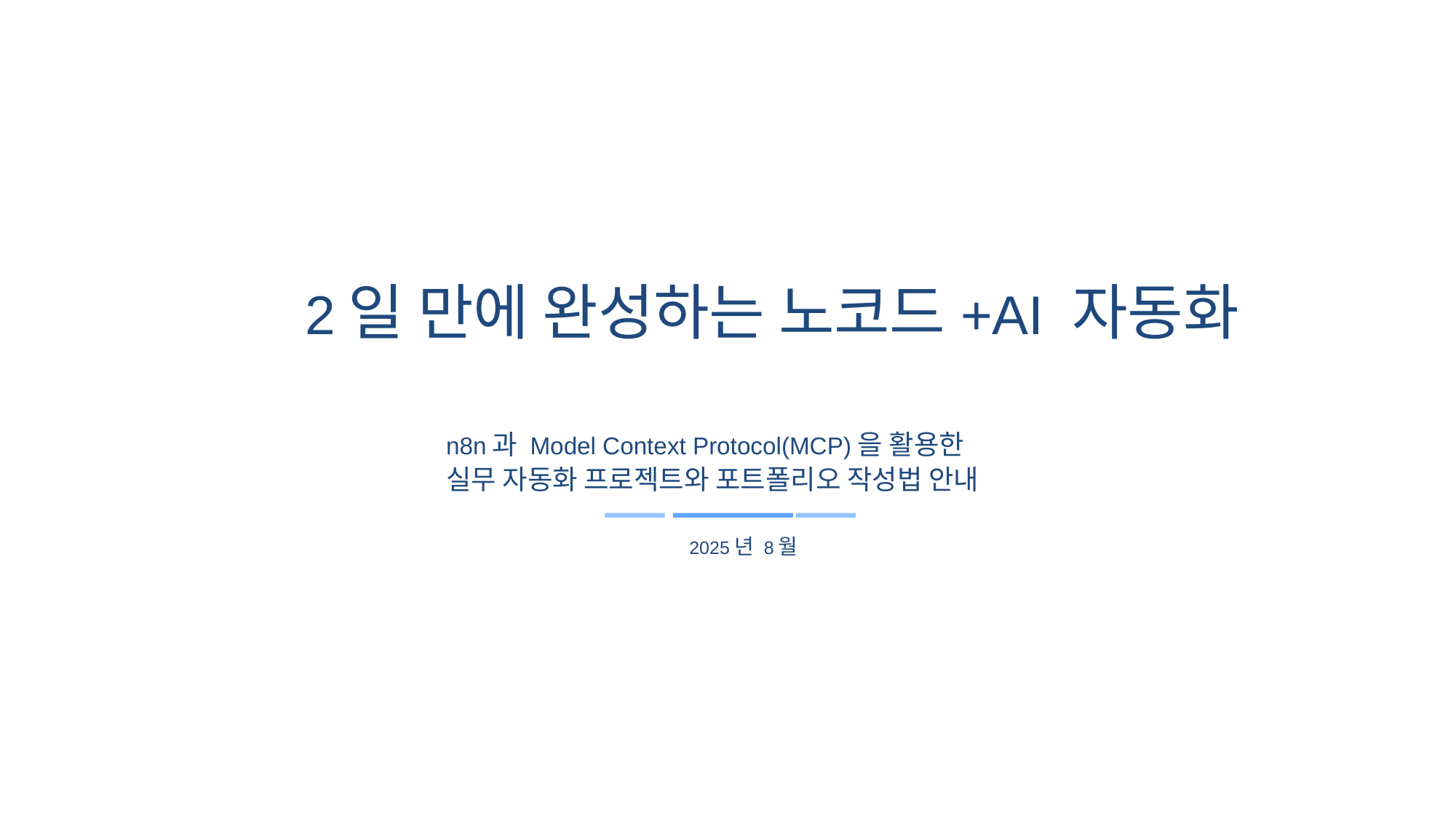

# 2일 만에 완성하는 노코드+AI 자동화
n8n과 Model Context Protocol(MCP)을 활용한
실무 자동화 프로젝트와 포트폴리오 작성법 안내

2025년 8월